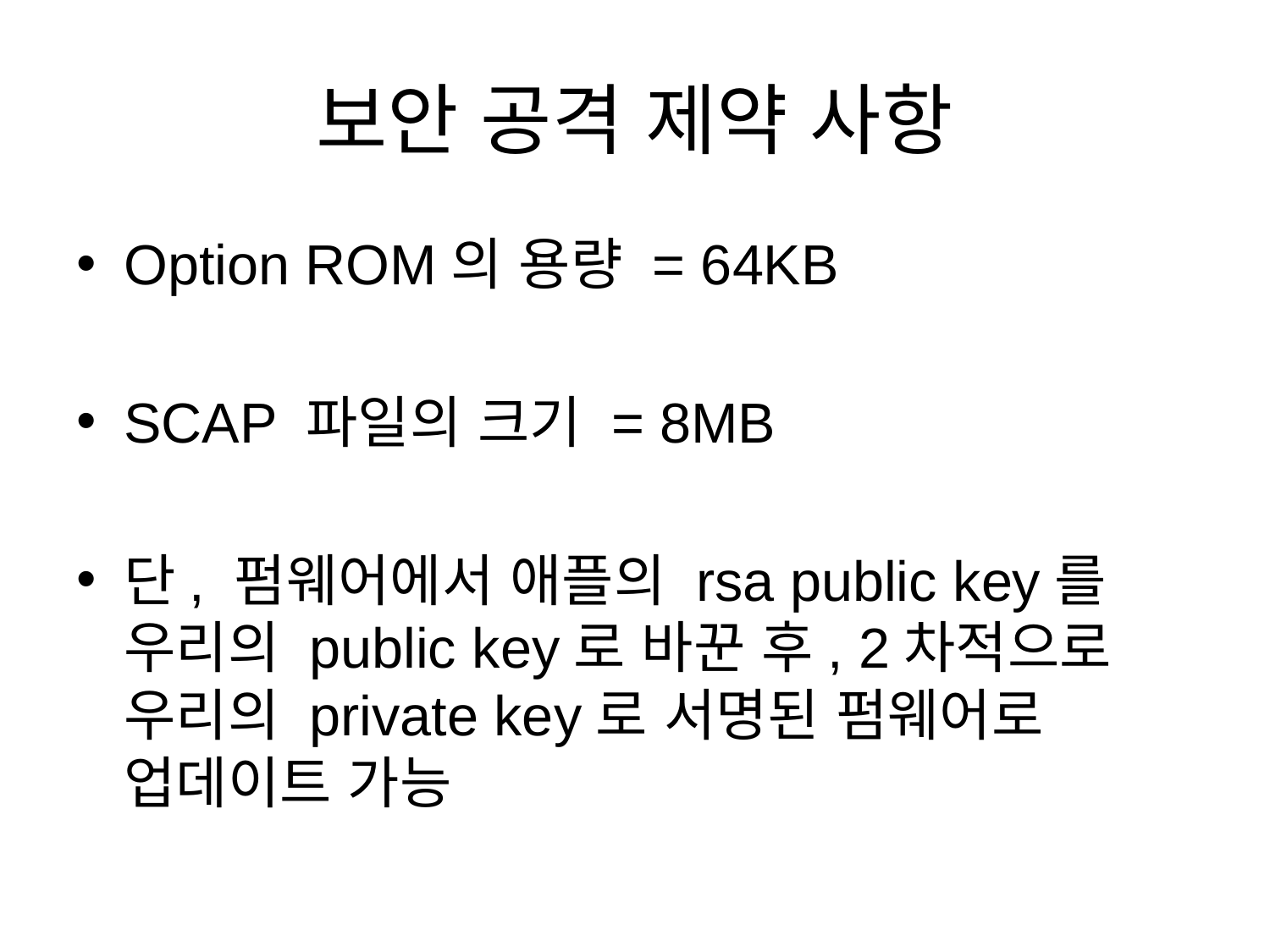

# 보안 공격 제약 사항
Option ROM의 용량 = 64KB

SCAP 파일의 크기 = 8MB

단, 펌웨어에서 애플의 rsa public key를 우리의 public key로 바꾼 후, 2차적으로 우리의 private key로 서명된 펌웨어로 업데이트 가능